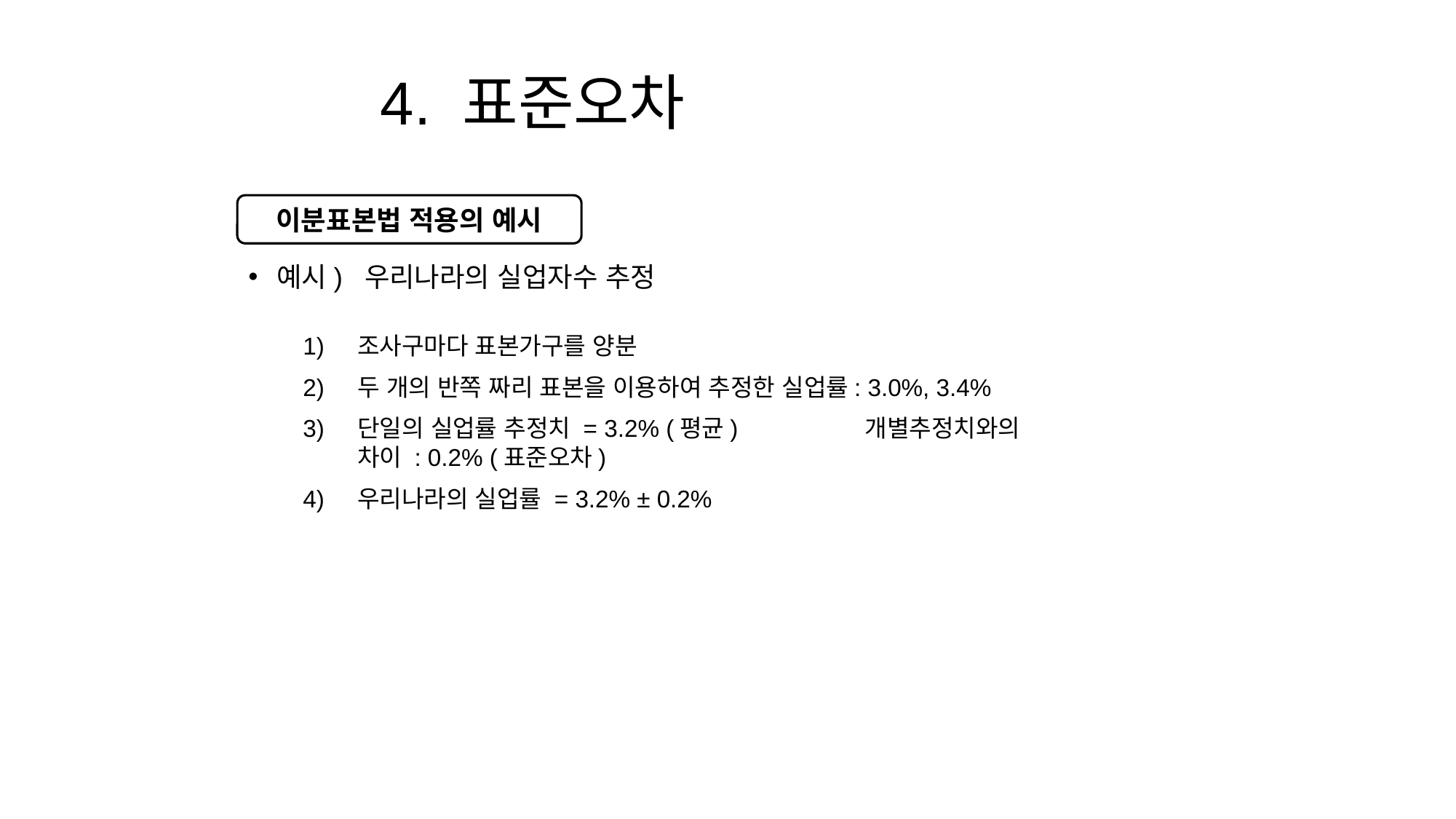

# 4. 표준오차
이분표본법 적용의 예시
  예시)  우리나라의 실업자수 추정

조사구마다 표본가구를 양분
두 개의 반쪽 짜리 표본을 이용하여 추정한 실업률: 3.0%, 3.4%
단일의 실업률 추정치 = 3.2% (평균)                  개별추정치와의 차이 : 0.2% (표준오차)
우리나라의 실업률 = 3.2% ± 0.2%